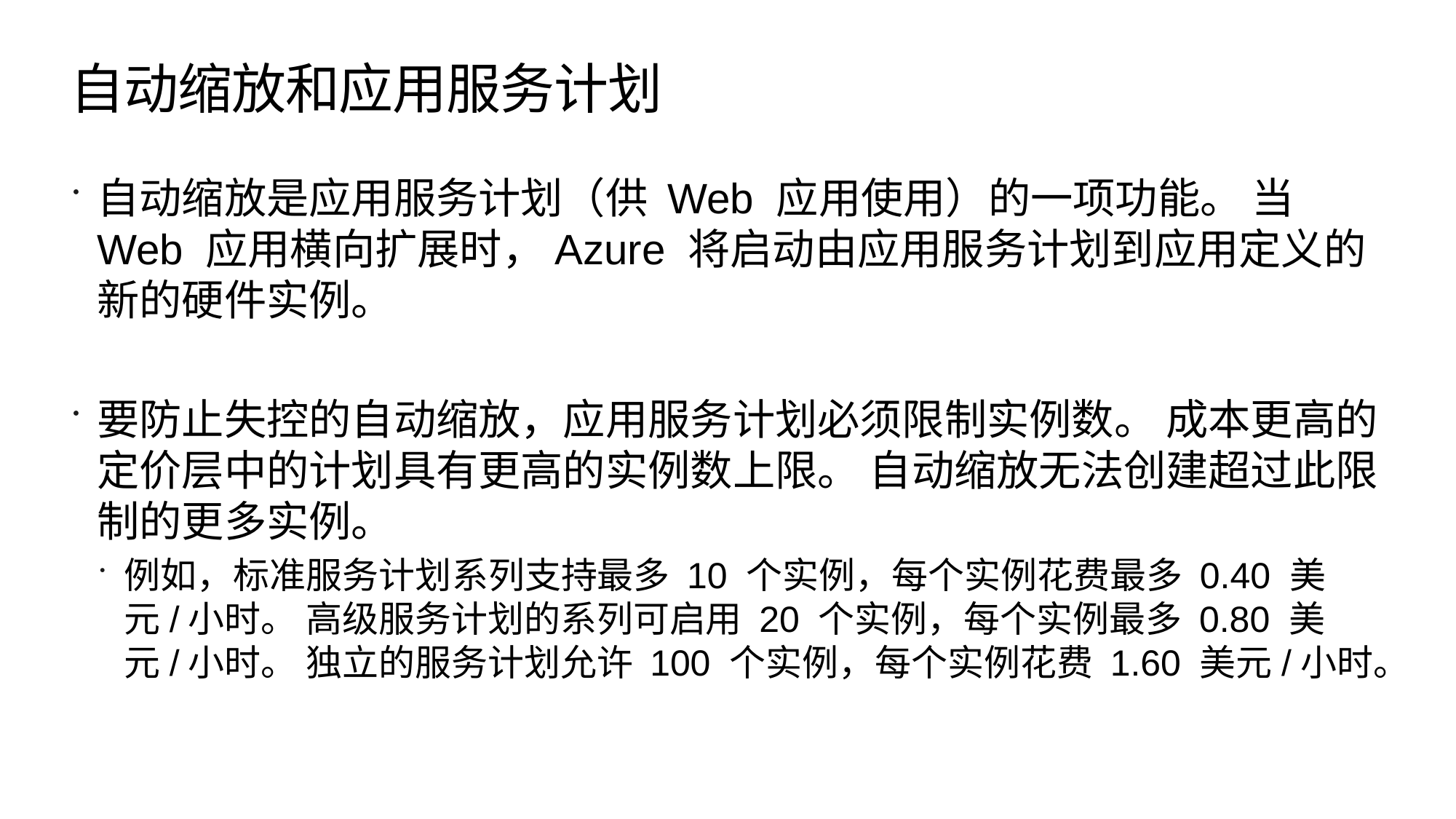

# 自动缩放和应用服务计划
自动缩放是应用服务计划（供 Web 应用使用）的一项功能。 当 Web 应用横向扩展时，Azure 将启动由应用服务计划到应用定义的新的硬件实例。

要防止失控的自动缩放，应用服务计划必须限制实例数。 成本更高的定价层中的计划具有更高的实例数上限。 自动缩放无法创建超过此限制的更多实例。
例如，标准服务计划系列支持最多 10 个实例，每个实例花费最多 0.40 美元/小时。 高级服务计划的系列可启用 20 个实例，每个实例最多 0.80 美元/小时。 独立的服务计划允许 100 个实例，每个实例花费 1.60 美元/小时。